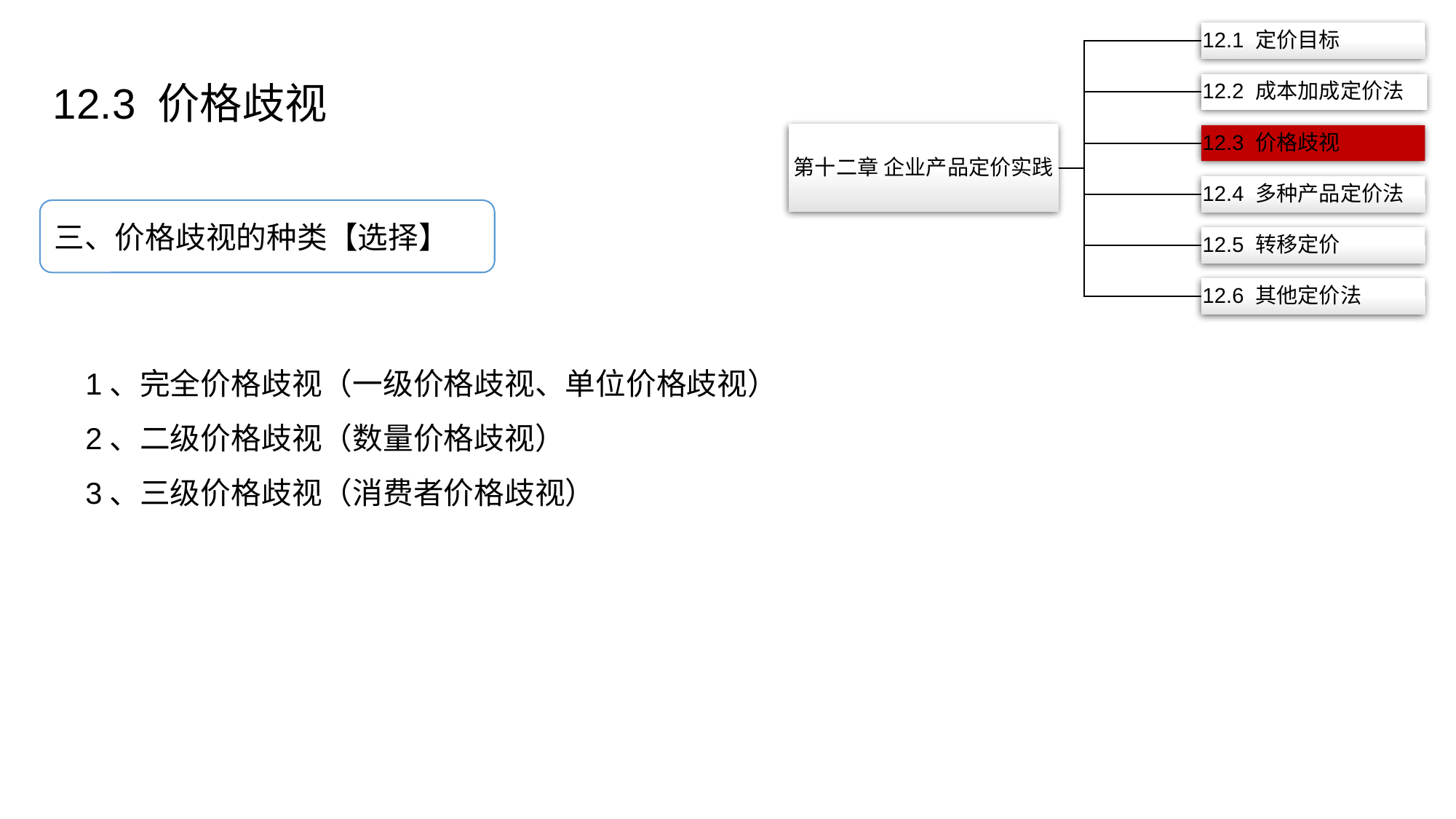

第十二章 企业产品定价实践
12.1 定价目标
12.2 成本加成定价法
12.3 价格歧视
12.4 多种产品定价法
12.5 转移定价
12.6 其他定价法
12.3 价格歧视
三、价格歧视的种类【选择】
1、完全价格歧视（一级价格歧视、单位价格歧视）
2、二级价格歧视（数量价格歧视）
3、三级价格歧视（消费者价格歧视）